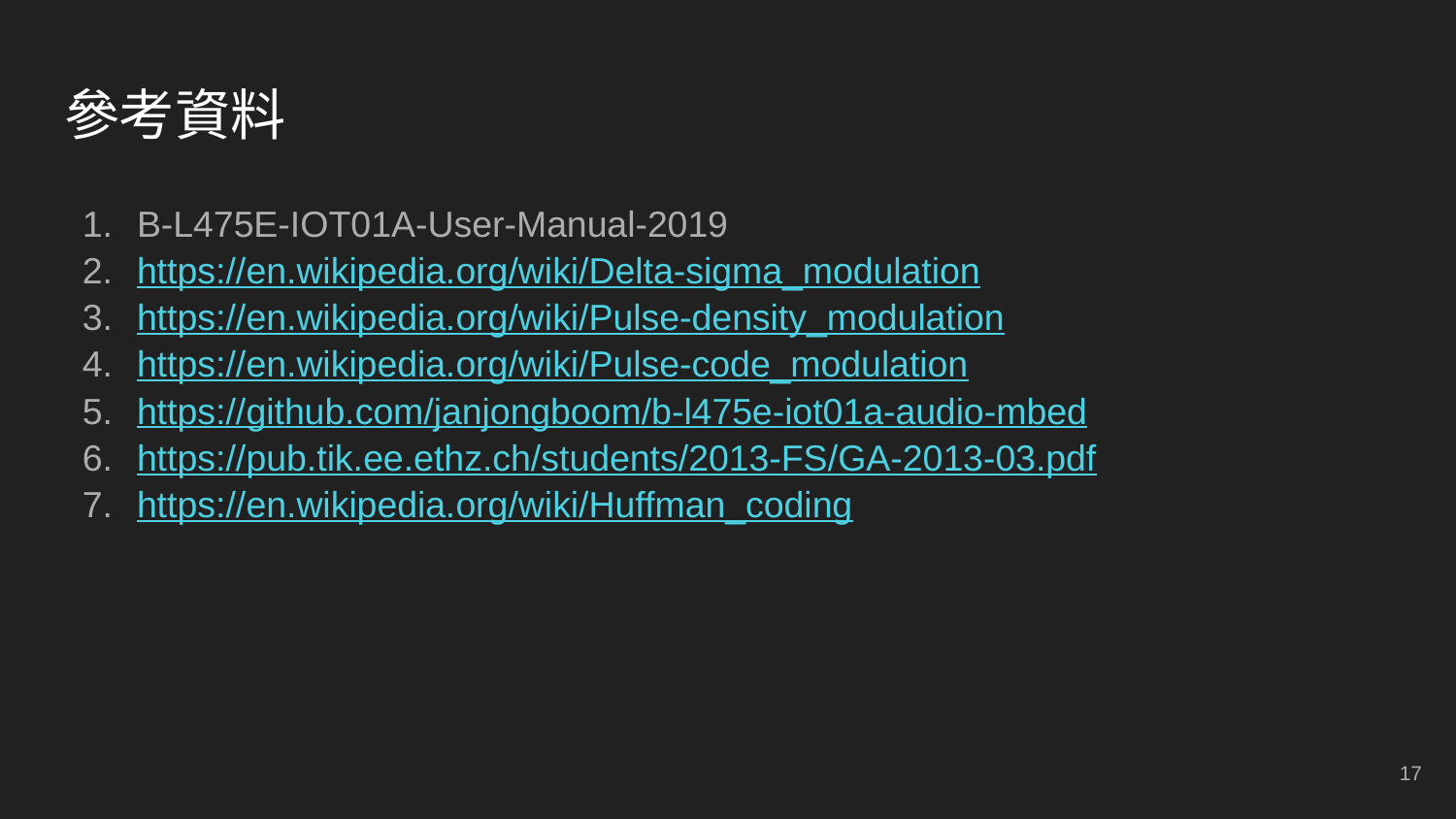

# 參考資料
B-L475E-IOT01A-User-Manual-2019
https://en.wikipedia.org/wiki/Delta-sigma_modulation
https://en.wikipedia.org/wiki/Pulse-density_modulation
https://en.wikipedia.org/wiki/Pulse-code_modulation
https://github.com/janjongboom/b-l475e-iot01a-audio-mbed
https://pub.tik.ee.ethz.ch/students/2013-FS/GA-2013-03.pdf
https://en.wikipedia.org/wiki/Huffman_coding

17